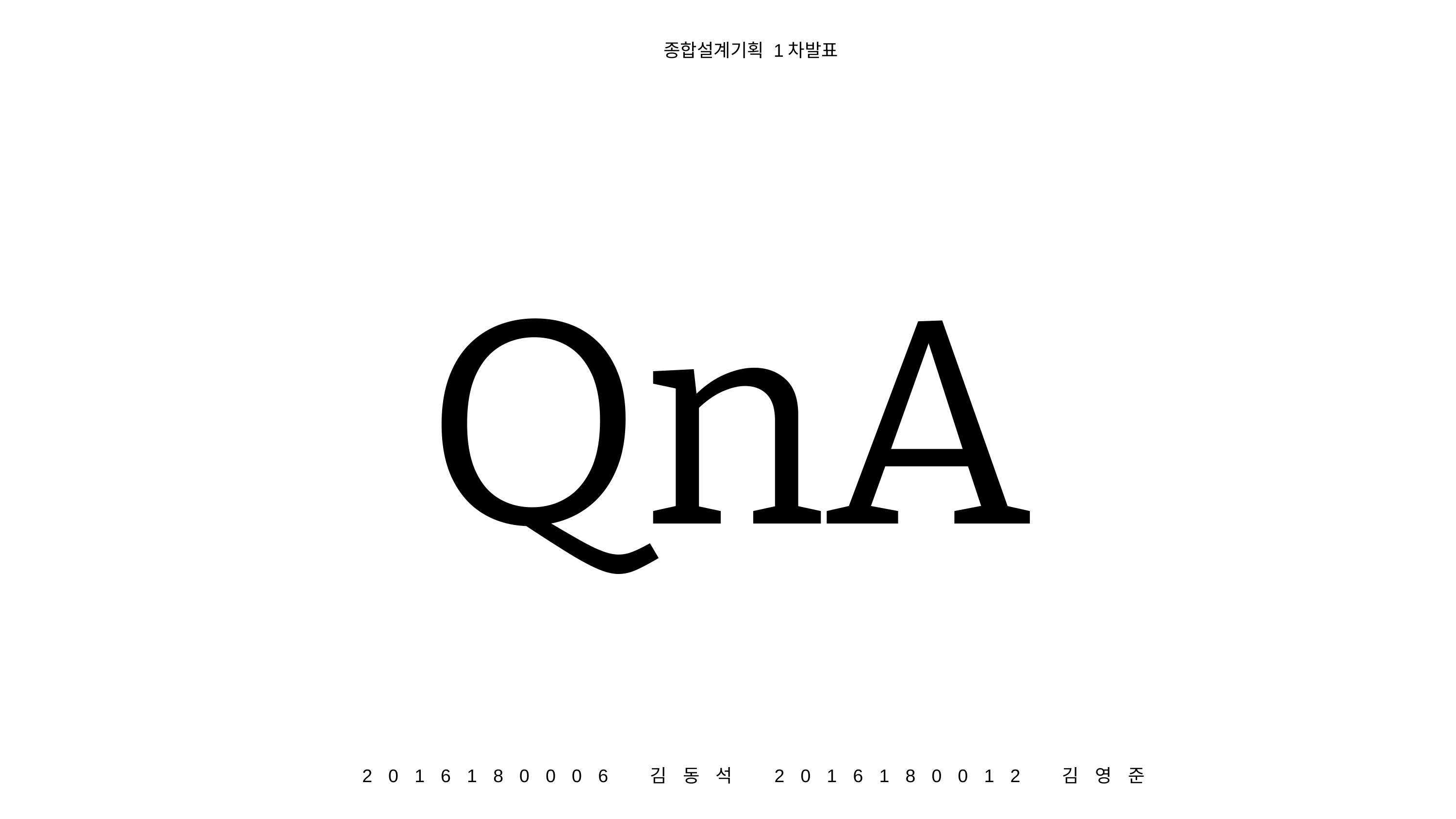

종합설계기획 1차발표
QnA
2016180006 김동석 2016180012 김영준